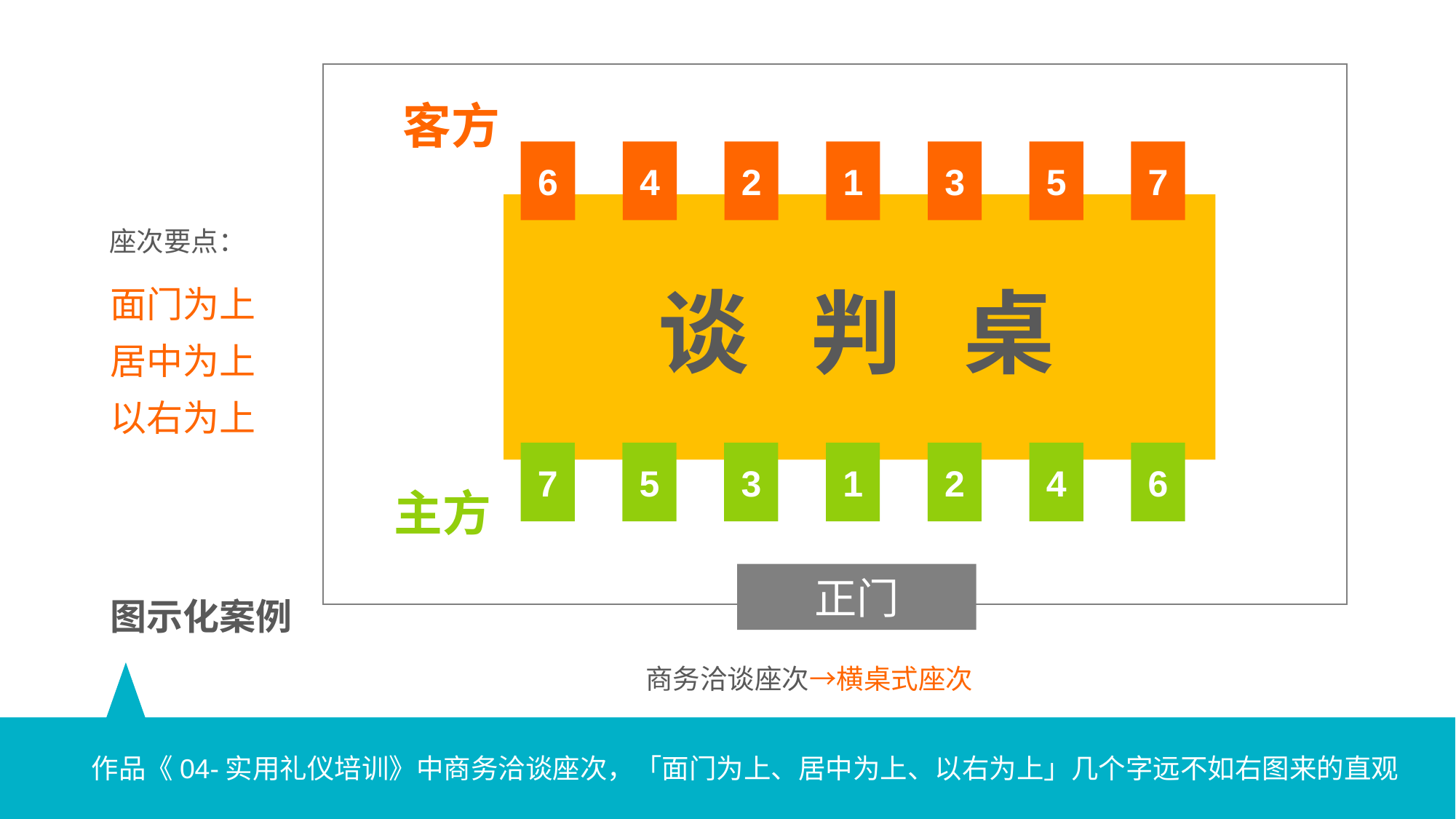

客方
6
4
2
1
3
5
7

座次要点：
面门为上
居中为上
以右为上
谈   判   桌
7
5
3
1
2
4
6
主方
正门
图示化案例
 商务洽谈座次→横桌式座次

作品《04-实用礼仪培训》中商务洽谈座次，「面门为上、居中为上、以右为上」几个字远不如右图来的直观